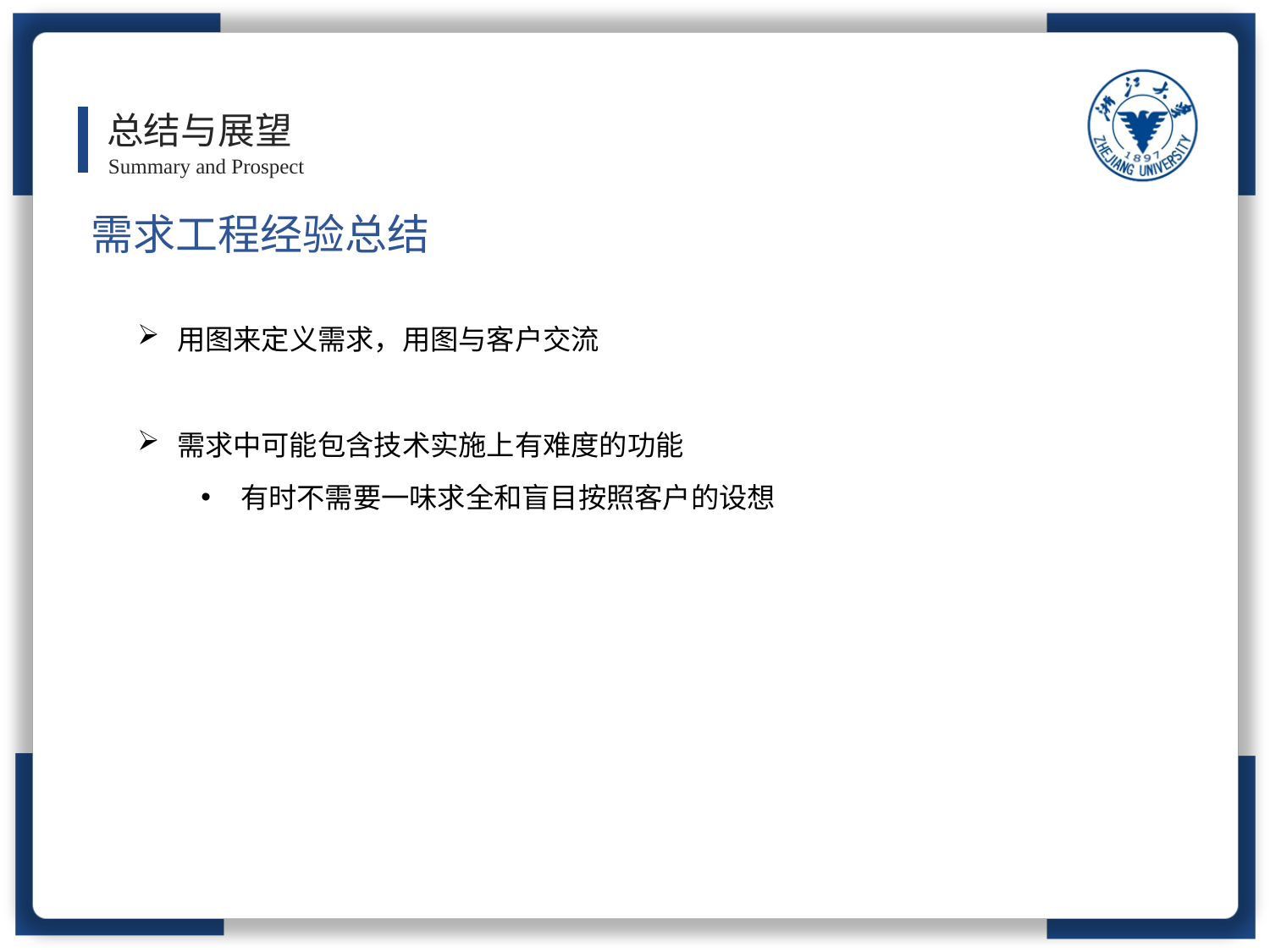

总结与展望
Summary and Prospect
需求工程经验总结
用图来定义需求，用图与客户交流

需求中可能包含技术实施上有难度的功能
有时不需要一味求全和盲目按照客户的设想